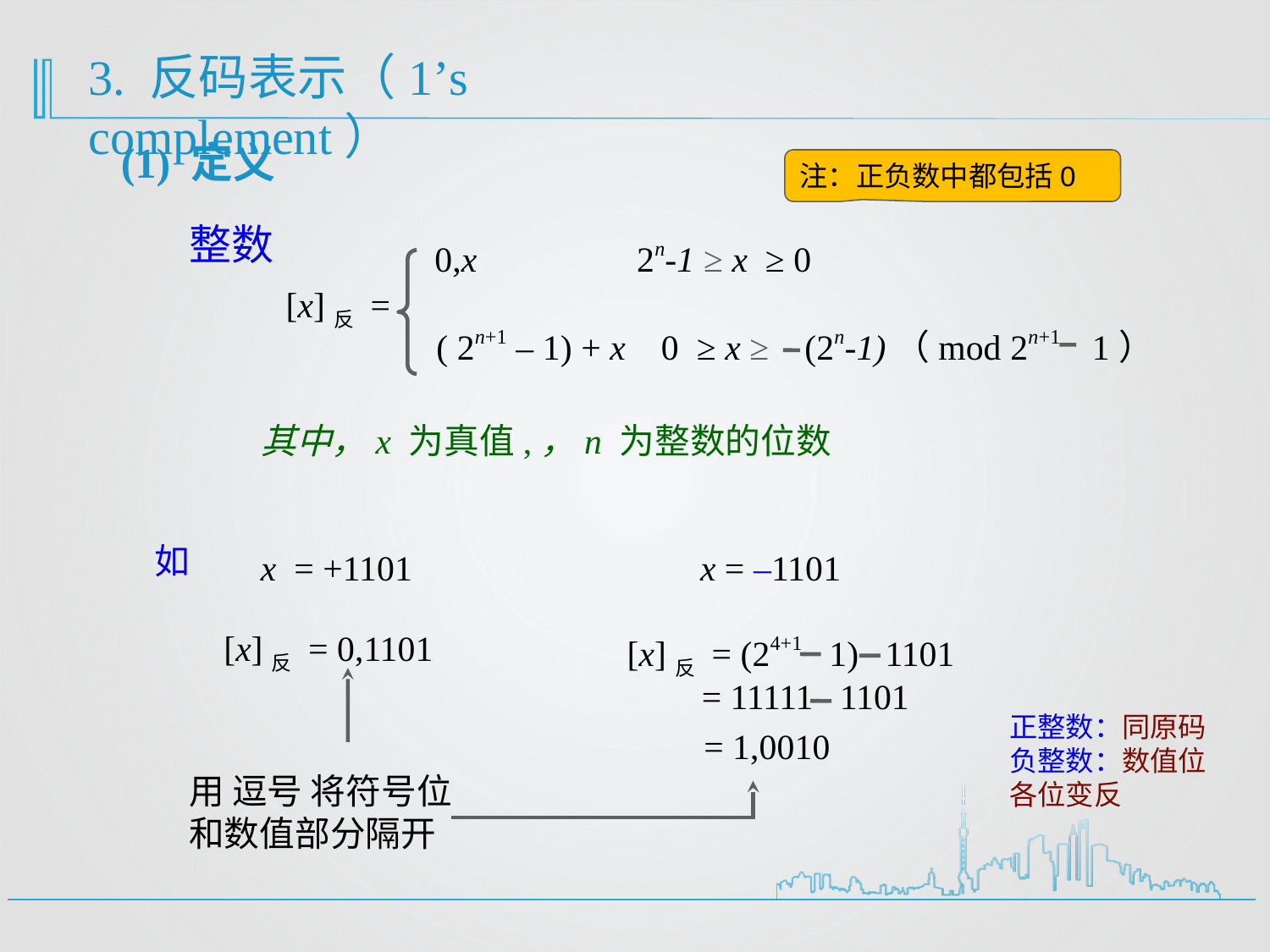

3. 反码表示（1’s complement）
(1) 定义
注：正负数中都包括0
整数
0,x                  2n-1 ≥ x  ≥ 0

[x]反 =
( 2n+1 – 1) + x    0  ≥ x ≥    (2n-1)（mod 2n+1    1）

其中，x 为真值,，n 为整数的位数
如
x  = +1101
x = –1101
[x]反 = 0,1101
[x]反 = (24+1   1)   1101

= 11111   1101

正整数：同原码
负整数：数值位各位变反
= 1,0010
用 逗号 将符号位
和数值部分隔开